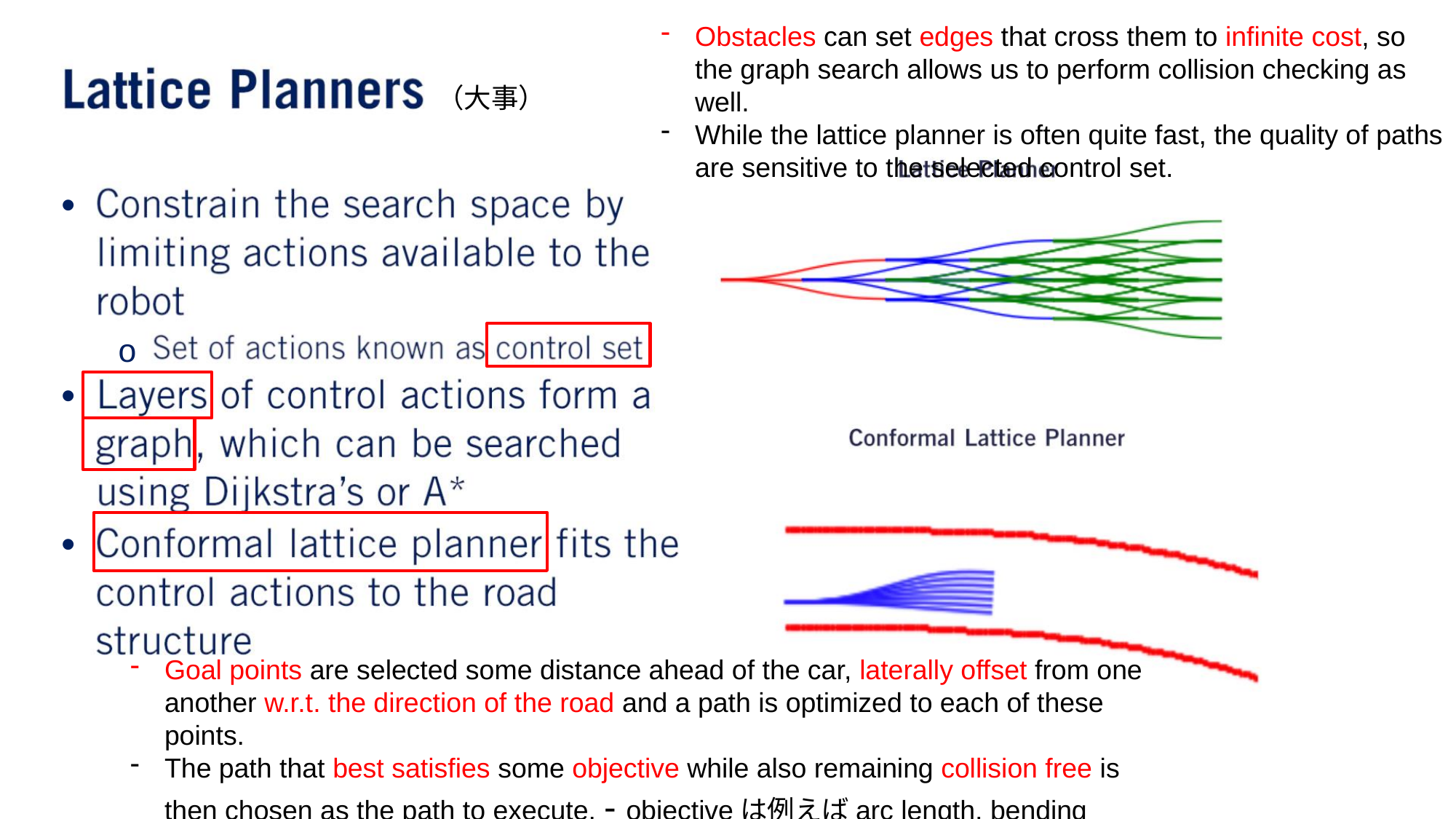

Obstacles can set edges that cross them to infinite cost, so the graph search allows us to perform collision checking as well.
While the lattice planner is often quite fast, the quality of paths are sensitive to the selected control set.
（⼤事）
•

o
•
•

Goal points are selected some distance ahead of the car, laterally offset from one another w.r.t. the direction of the road and a path is optimized to each of these points.
The path that best satisfies some objective while also remaining collision free is then chosen as the path to execute. - objectiveは例えばarc length, bending energy